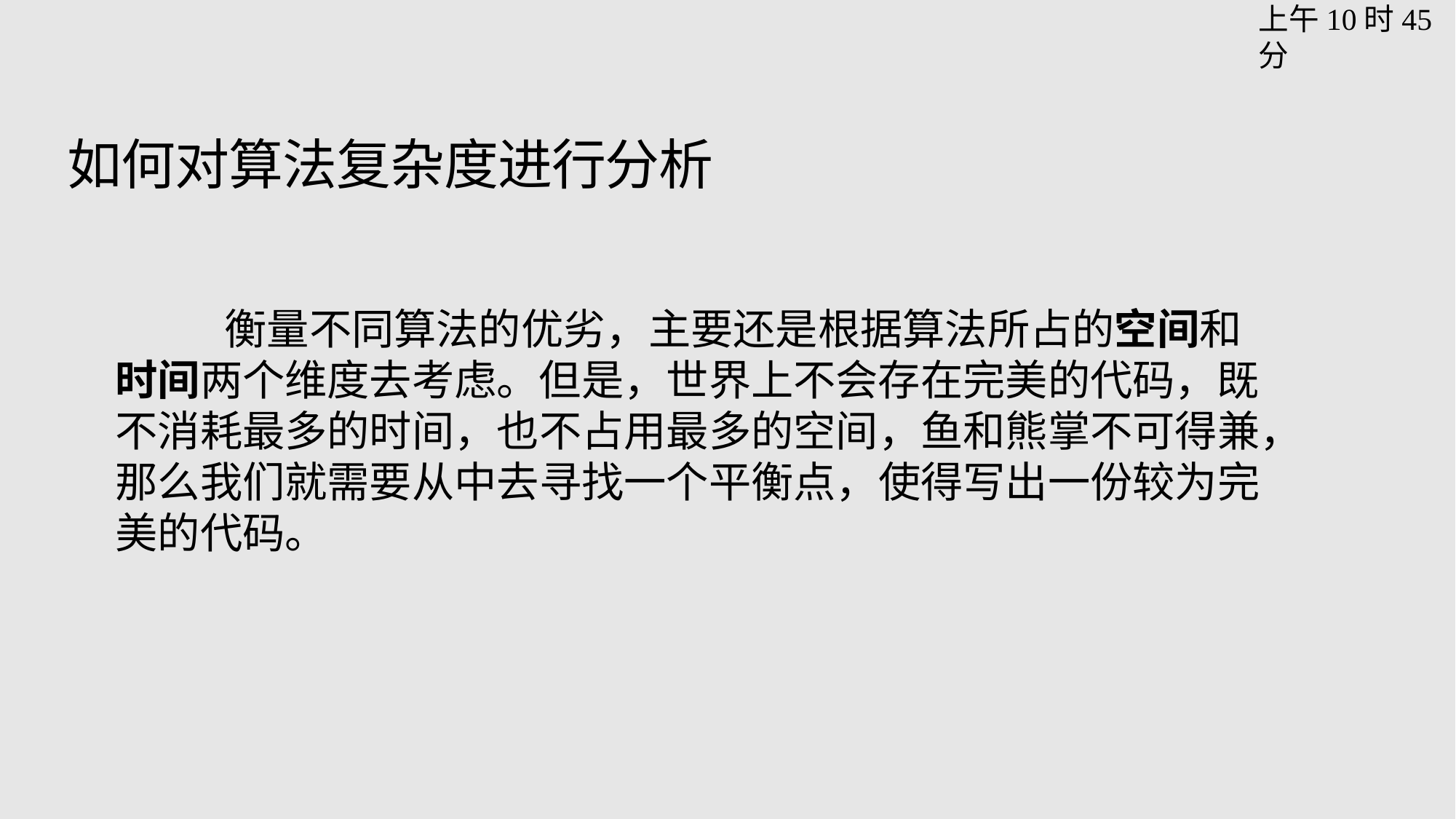

# 如何对算法复杂度进行分析
	衡量不同算法的优劣，主要还是根据算法所占的空间和时间两个维度去考虑。但是，世界上不会存在完美的代码，既不消耗最多的时间，也不占用最多的空间，鱼和熊掌不可得兼，那么我们就需要从中去寻找一个平衡点，使得写出一份较为完美的代码。